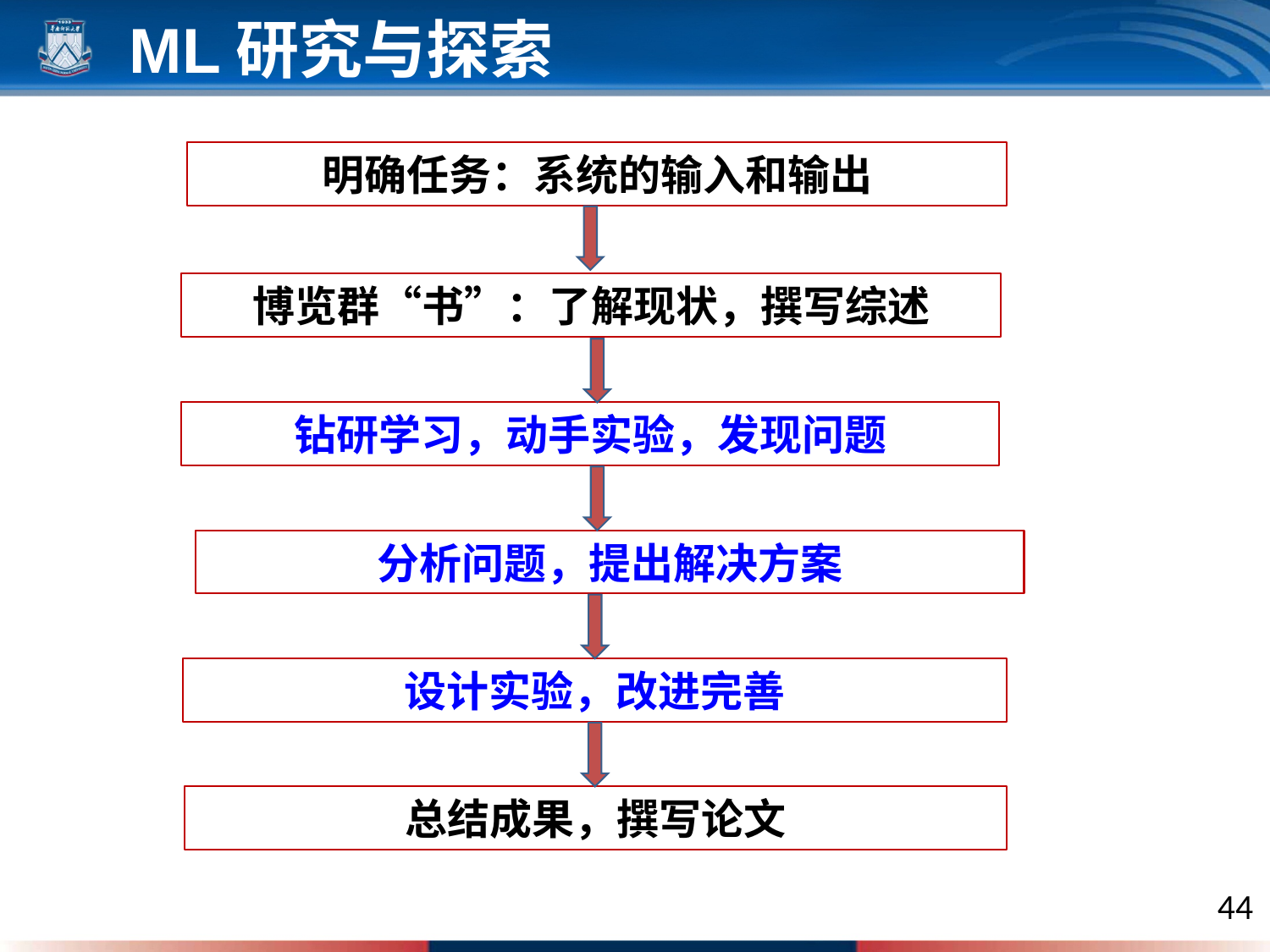

ML研究与探索
明确任务：系统的输入和输出

博览群“书”：了解现状，撰写综述

钻研学习，动手实验，发现问题

分析问题，提出解决方案

设计实验，改进完善

总结成果，撰写论文